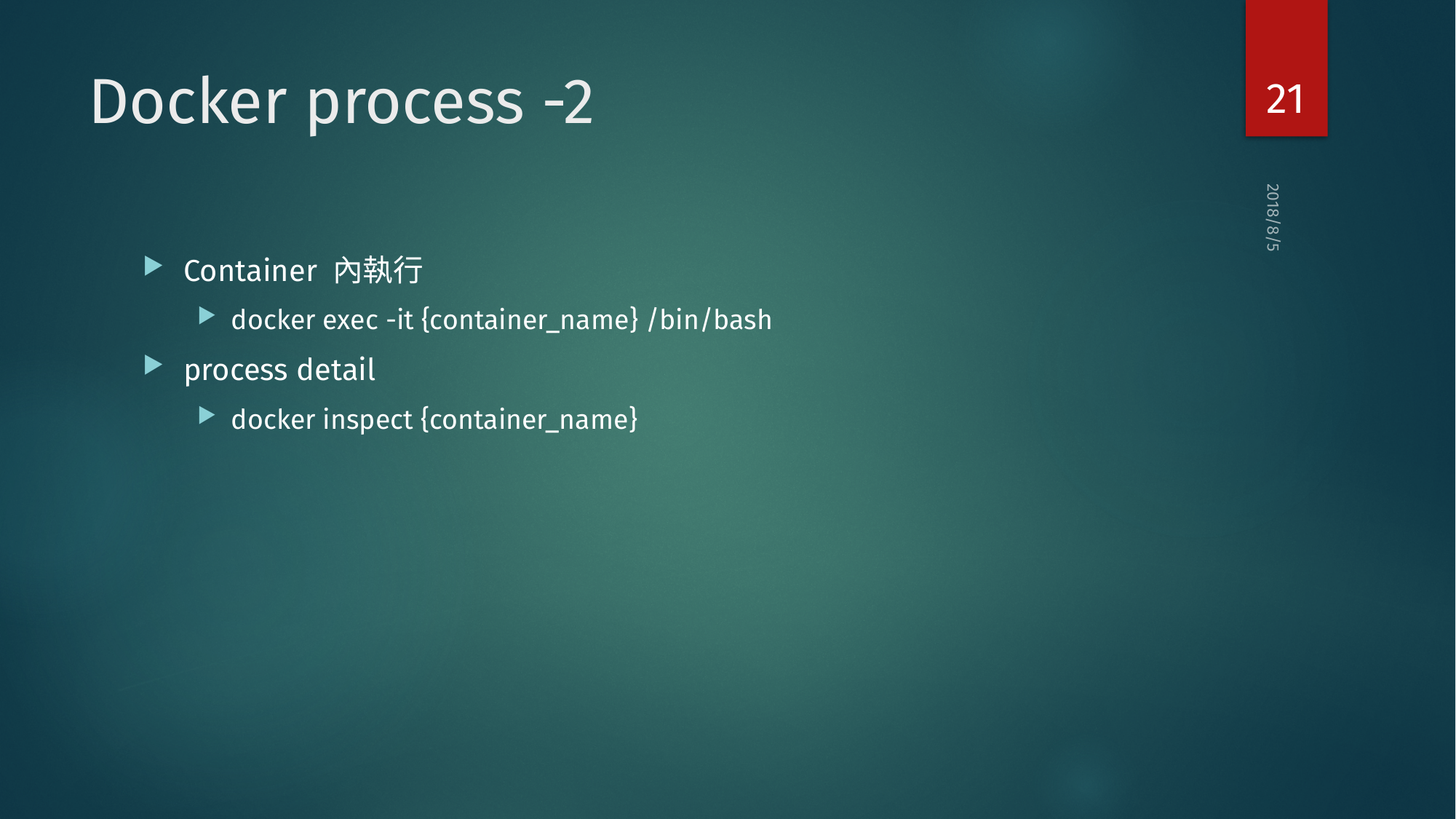

21
# Docker process -2
2018/8/5
Container 內執行
docker exec -it {container_name} /bin/bash
process detail
docker inspect {container_name}